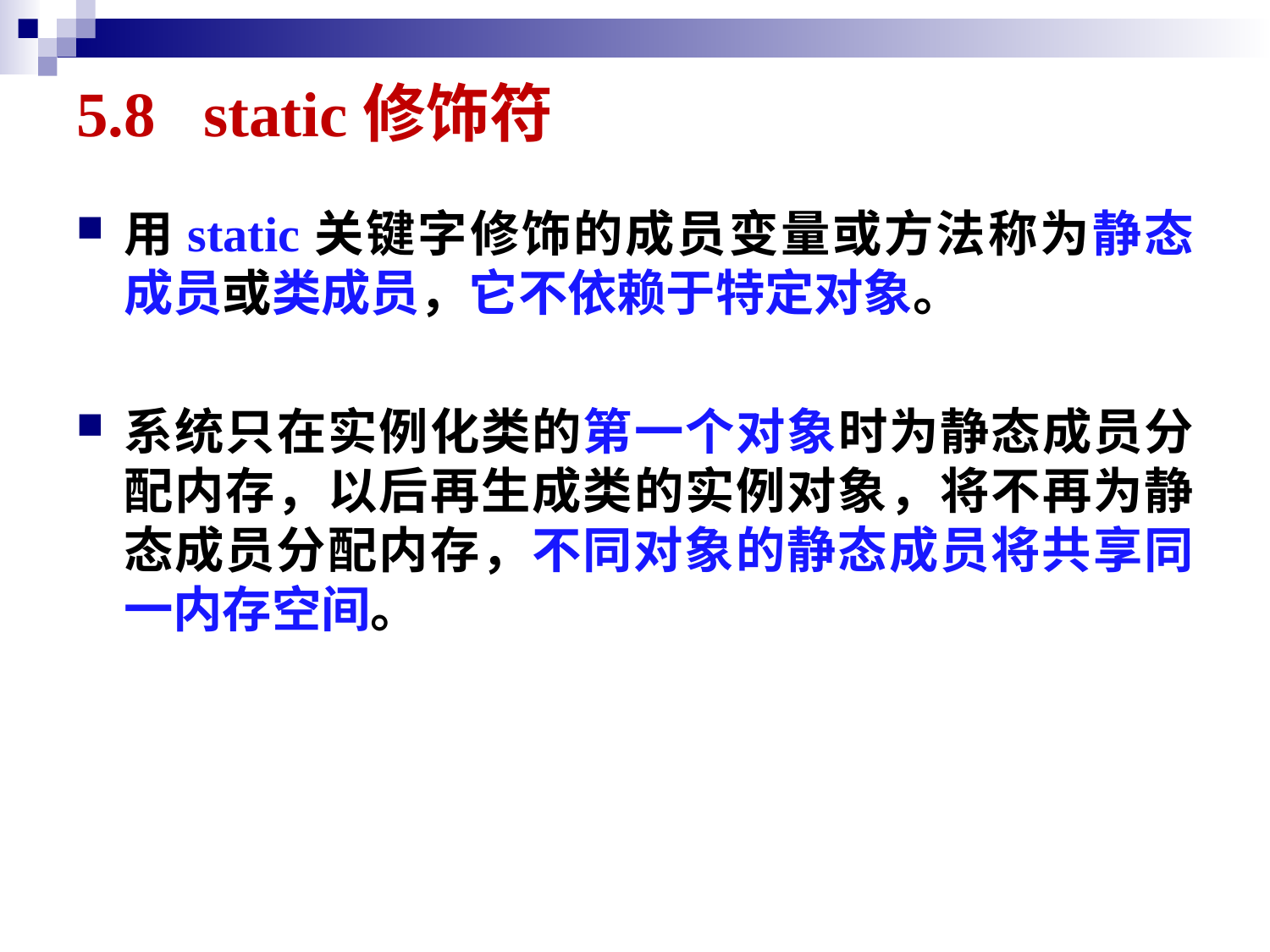

# 5.8   static修饰符
用static关键字修饰的成员变量或方法称为静态成员或类成员，它不依赖于特定对象。

系统只在实例化类的第一个对象时为静态成员分配内存，以后再生成类的实例对象，将不再为静态成员分配内存，不同对象的静态成员将共享同一内存空间。